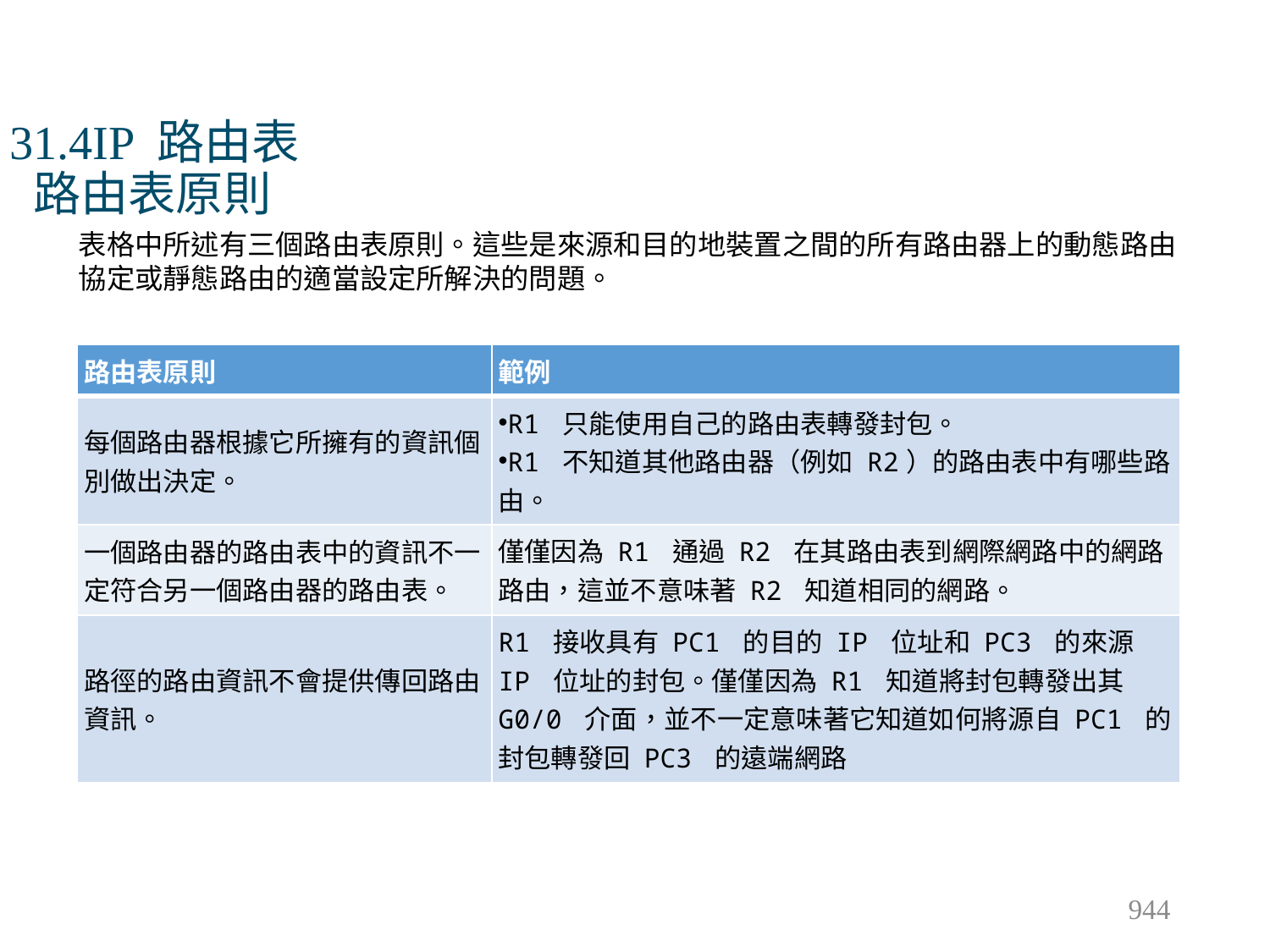

# 31.4IP 路由表 路由表原則
表格中所述有三個路由表原則。這些是來源和目的地裝置之間的所有路由器上的動態路由協定或靜態路由的適當設定所解決的問題。
| 路由表原則 | 範例 |
| --- | --- |
| 每個路由器根據它所擁有的資訊個別做出決定。 | R1 只能使用自己的路由表轉發封包。 R1 不知道其他路由器（例如 R2）的路由表中有哪些路由。 |
| 一個路由器的路由表中的資訊不一定符合另一個路由器的路由表。 | 僅僅因為 R1 通過 R2 在其路由表到網際網路中的網路路由，這並不意味著 R2 知道相同的網路。 |
| 路徑的路由資訊不會提供傳回路由資訊。 | R1 接收具有 PC1 的目的 IP 位址和 PC3 的來源 IP 位址的封包。僅僅因為 R1 知道將封包轉發出其 G0/0 介面，並不一定意味著它知道如何將源自 PC1 的封包轉發回 PC3 的遠端網路 |
944